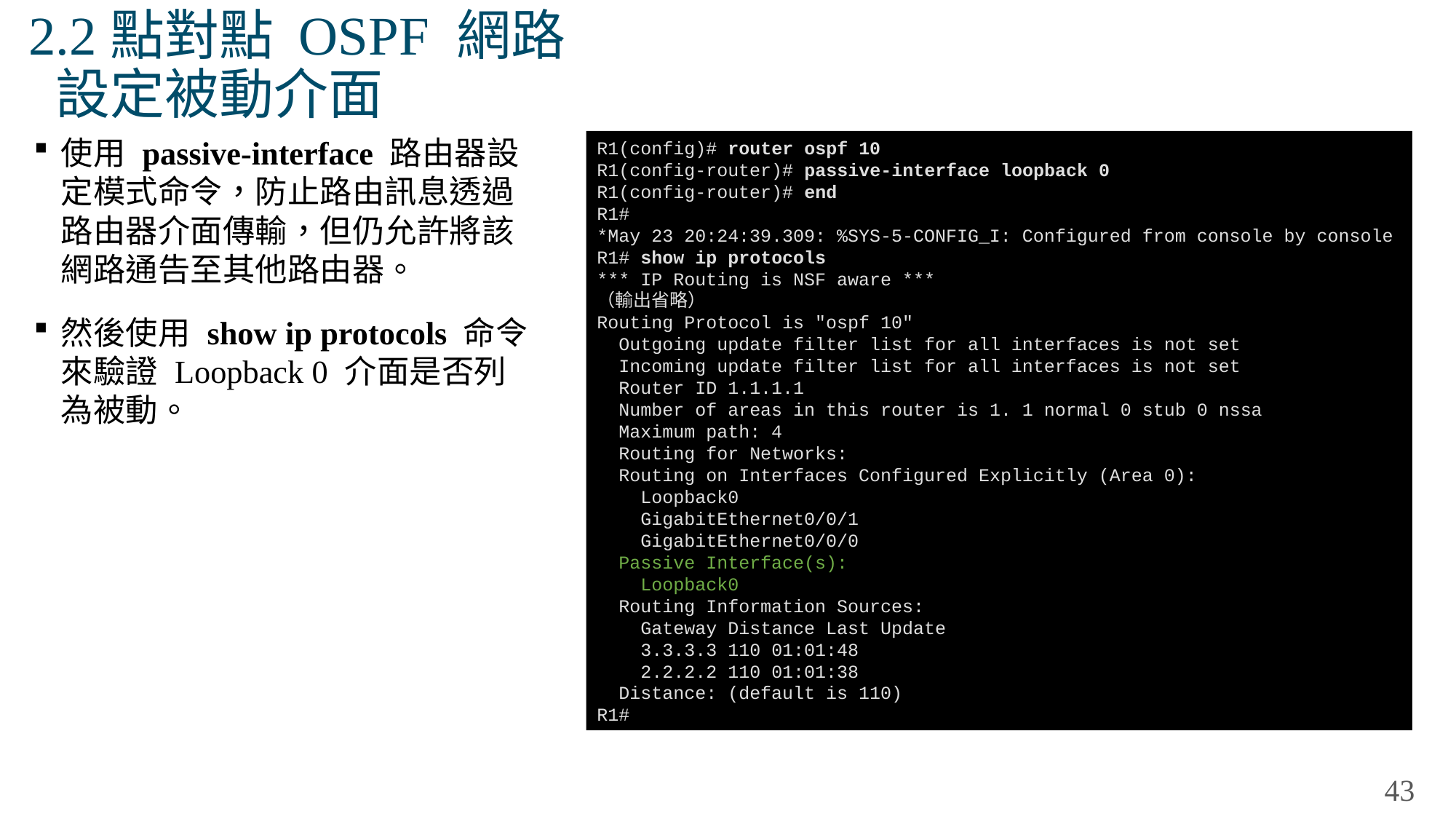

# 2.2點對點 OSPF 網路 設定被動介面
使用 passive-interface 路由器設定模式命令，防止路由訊息透過路由器介面傳輸，但仍允許將該網路通告至其他路由器。
然後使用 show ip protocols 命令來驗證 Loopback 0 介面是否列為被動。
R1(config)# router ospf 10
R1(config-router)# passive-interface loopback 0
R1(config-router)# end
R1#
*May 23 20:24:39.309: %SYS-5-CONFIG_I: Configured from console by console
R1# show ip protocols
*** IP Routing is NSF aware ***
（輸出省略）
Routing Protocol is "ospf 10"
  Outgoing update filter list for all interfaces is not set
  Incoming update filter list for all interfaces is not set
  Router ID 1.1.1.1
  Number of areas in this router is 1. 1 normal 0 stub 0 nssa
  Maximum path: 4
  Routing for Networks:
  Routing on Interfaces Configured Explicitly (Area 0):
    Loopback0
    GigabitEthernet0/0/1
    GigabitEthernet0/0/0
  Passive Interface(s):
    Loopback0
  Routing Information Sources:
    Gateway Distance Last Update
    3.3.3.3 110 01:01:48
    2.2.2.2 110 01:01:38
  Distance: (default is 110)
R1#
43